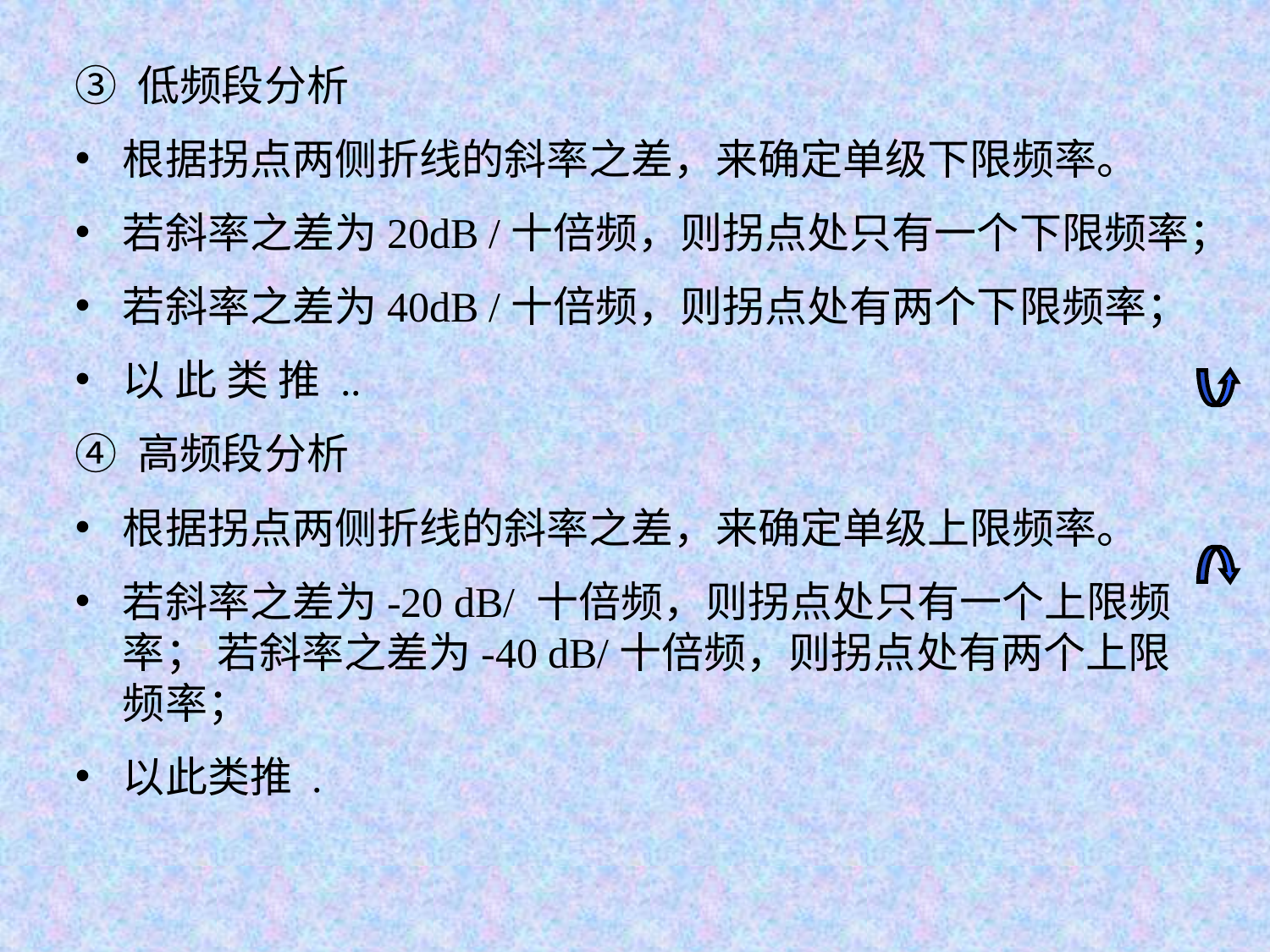

③ 低频段分析
根据拐点两侧折线的斜率之差，来确定单级下限频率。
若斜率之差为20dB /十倍频，则拐点处只有一个下限频率；
若斜率之差为40dB /十倍频，则拐点处有两个下限频率；
以 此 类 推 ..
④ 高频段分析
根据拐点两侧折线的斜率之差，来确定单级上限频率。
若斜率之差为-20 dB/ 十倍频，则拐点处只有一个上限频率； 若斜率之差为-40 dB/十倍频，则拐点处有两个上限频率；
以此类推 .